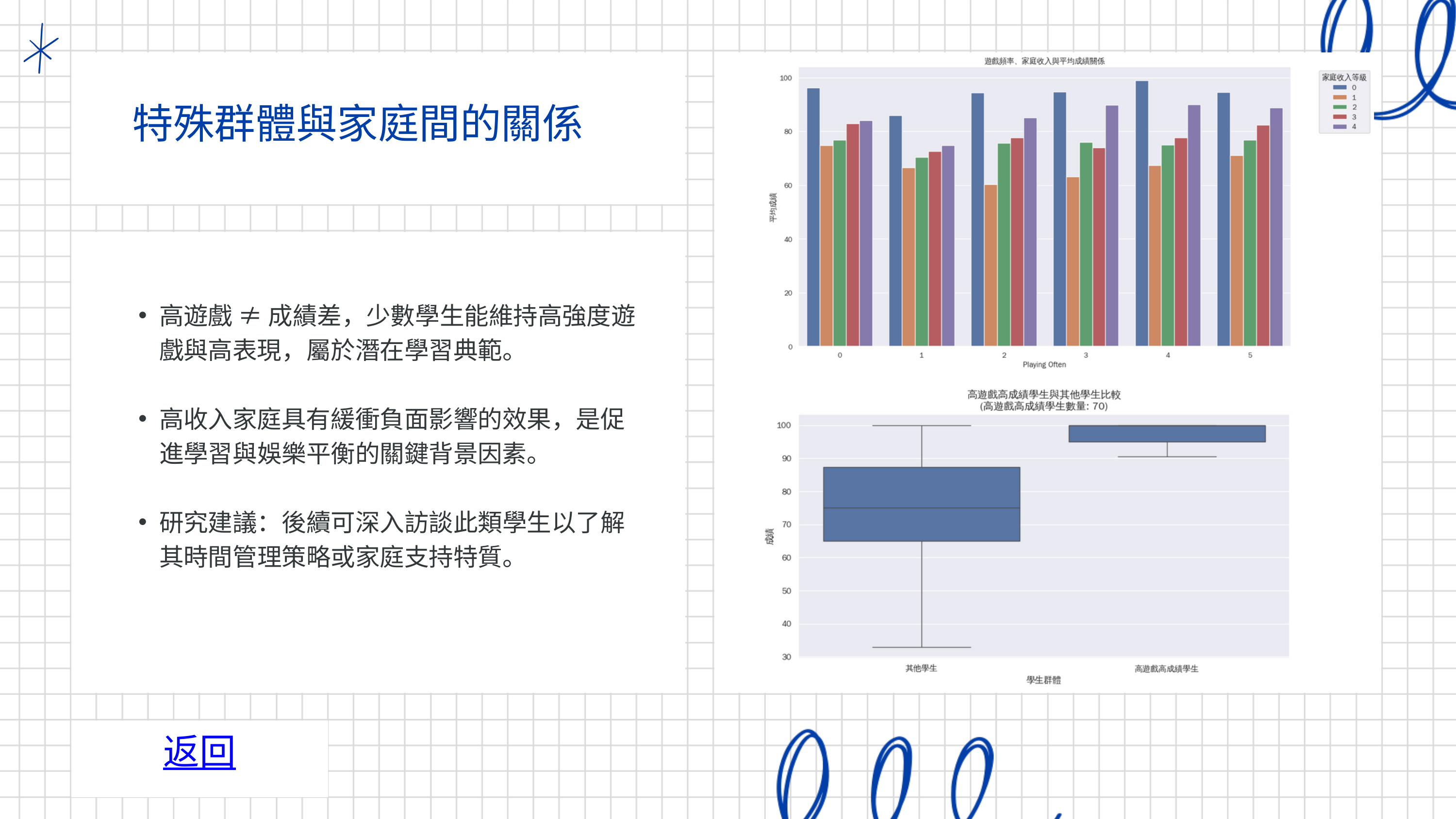

特殊群體與家庭間的關係

高遊戲 ≠ 成績差，少數學生能維持高強度遊戲與高表現，屬於潛在學習典範。

高收入家庭具有緩衝負面影響的效果，是促進學習與娛樂平衡的關鍵背景因素。

研究建議：後續可深入訪談此類學生以了解其時間管理策略或家庭支持特質。

返回